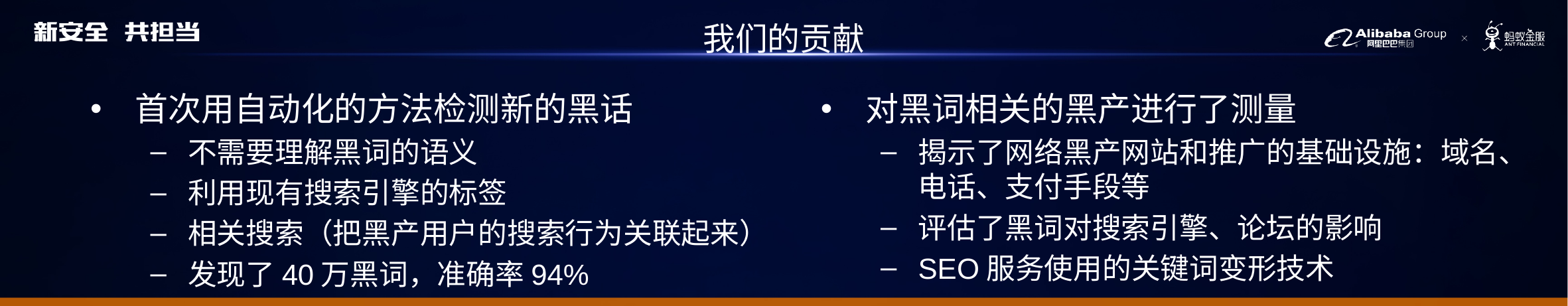

# 我们的贡献
首次用自动化的方法检测新的黑话
不需要理解黑词的语义
利用现有搜索引擎的标签
相关搜索（把黑产用户的搜索行为关联起来）
发现了40万黑词，准确率94%
对黑词相关的黑产进行了测量
揭示了网络黑产网站和推广的基础设施：域名、电话、支付手段等
评估了黑词对搜索引擎、论坛的影响
SEO服务使用的关键词变形技术